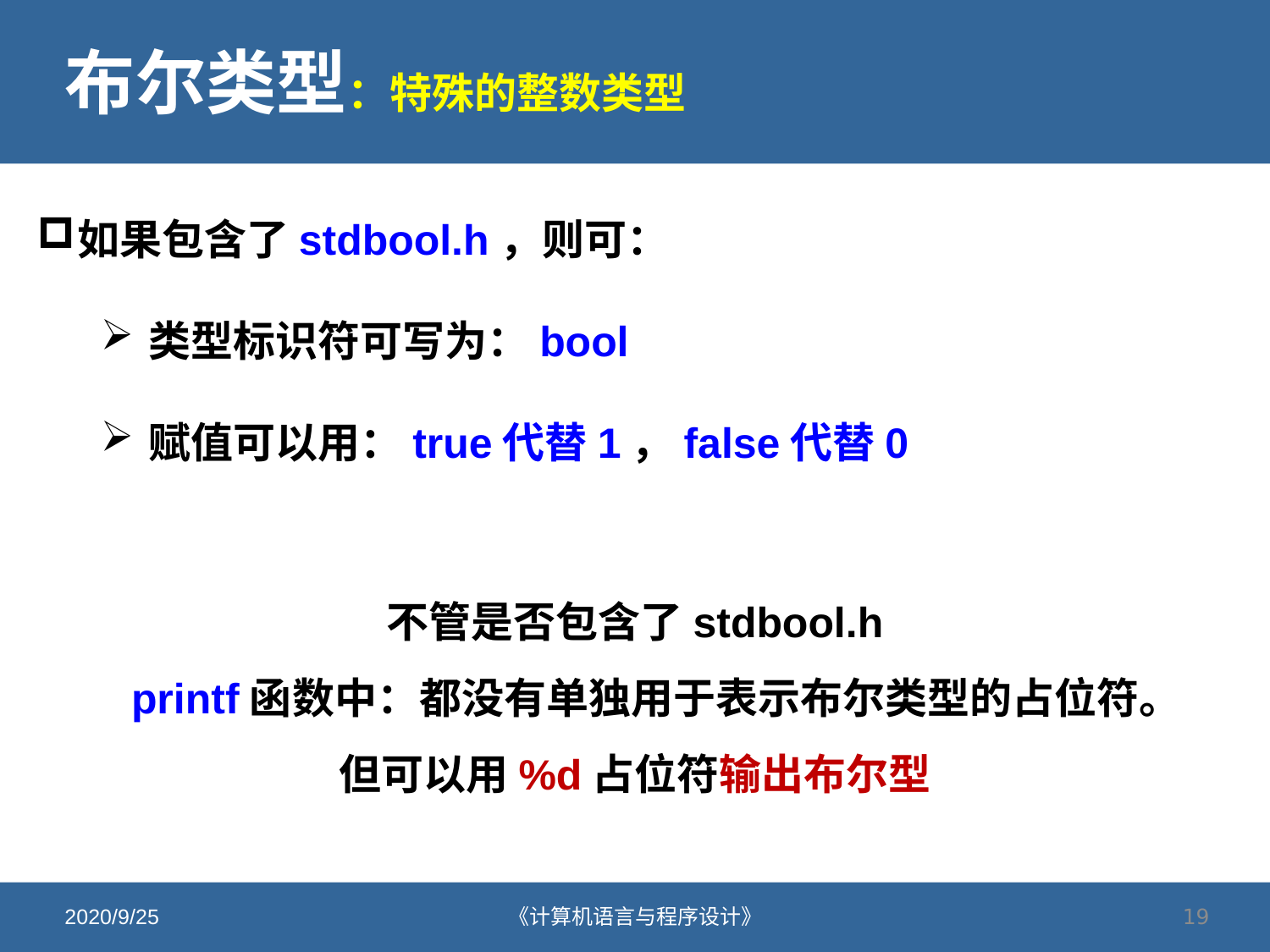

# 布尔类型：特殊的整数类型
如果包含了stdbool.h，则可：

类型标识符可写为：bool

赋值可以用：true代替1，false代替0
不管是否包含了stdbool.h
printf函数中：都没有单独用于表示布尔类型的占位符。但可以用%d占位符输出布尔型
2020/9/25
《计算机语言与程序设计》
19